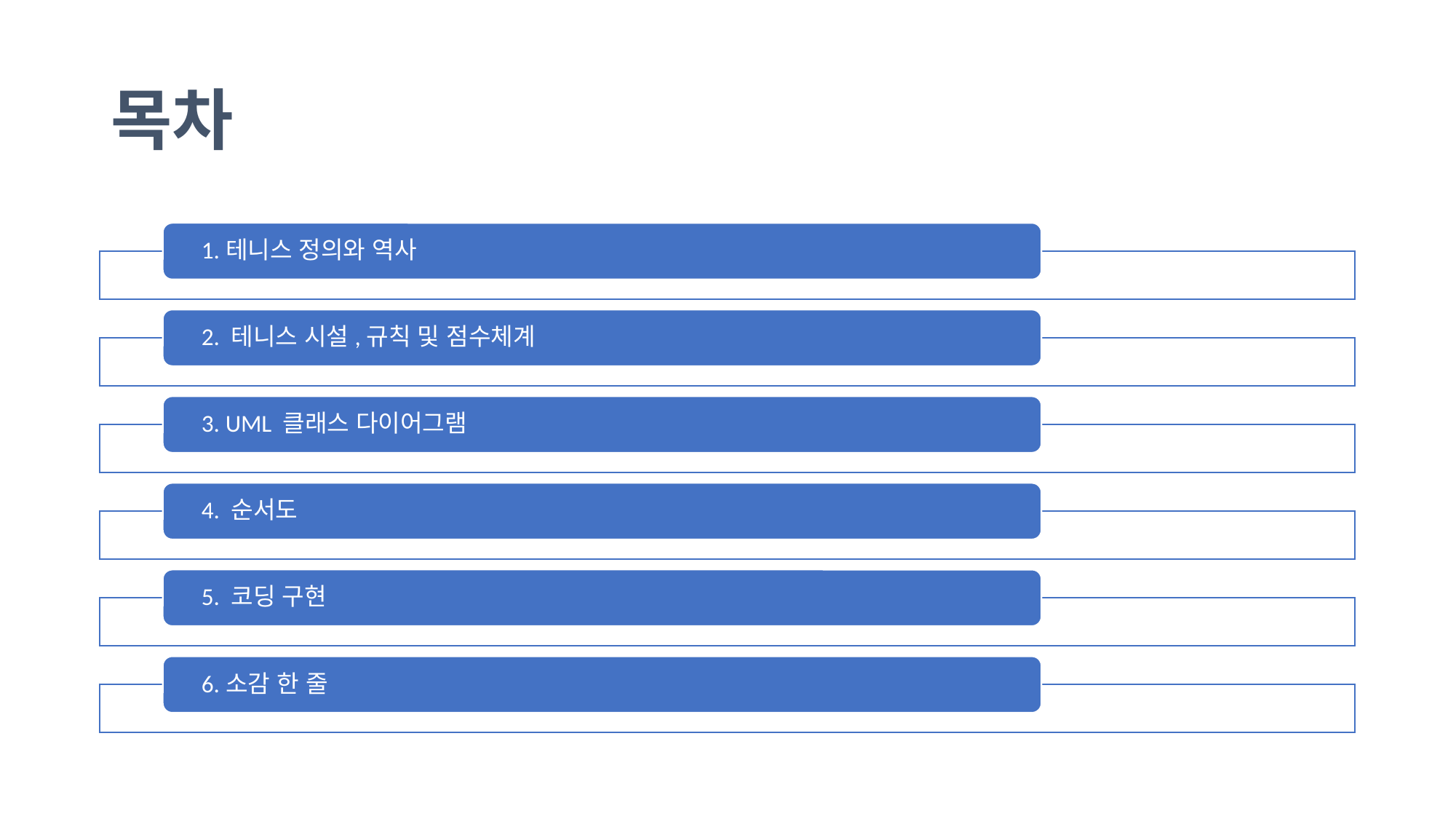

# 목차
1.테니스 정의와 역사
2. 테니스 시설,규칙 및 점수체계
3. UML 클래스 다이어그램
4. 순서도
5. 코딩 구현
6.소감 한 줄